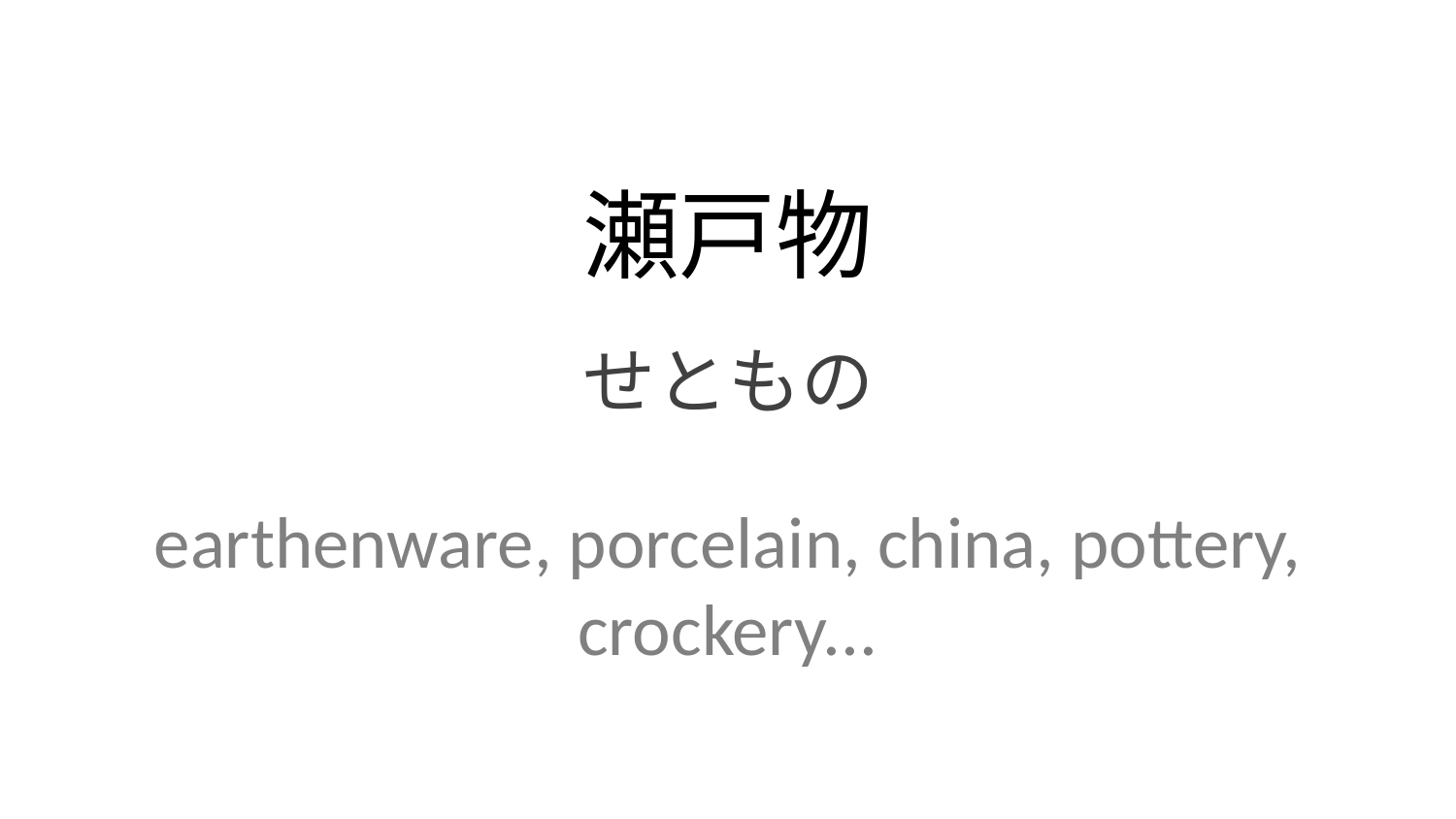

瀬戸物

せともの
earthenware, porcelain, china, pottery, crockery...